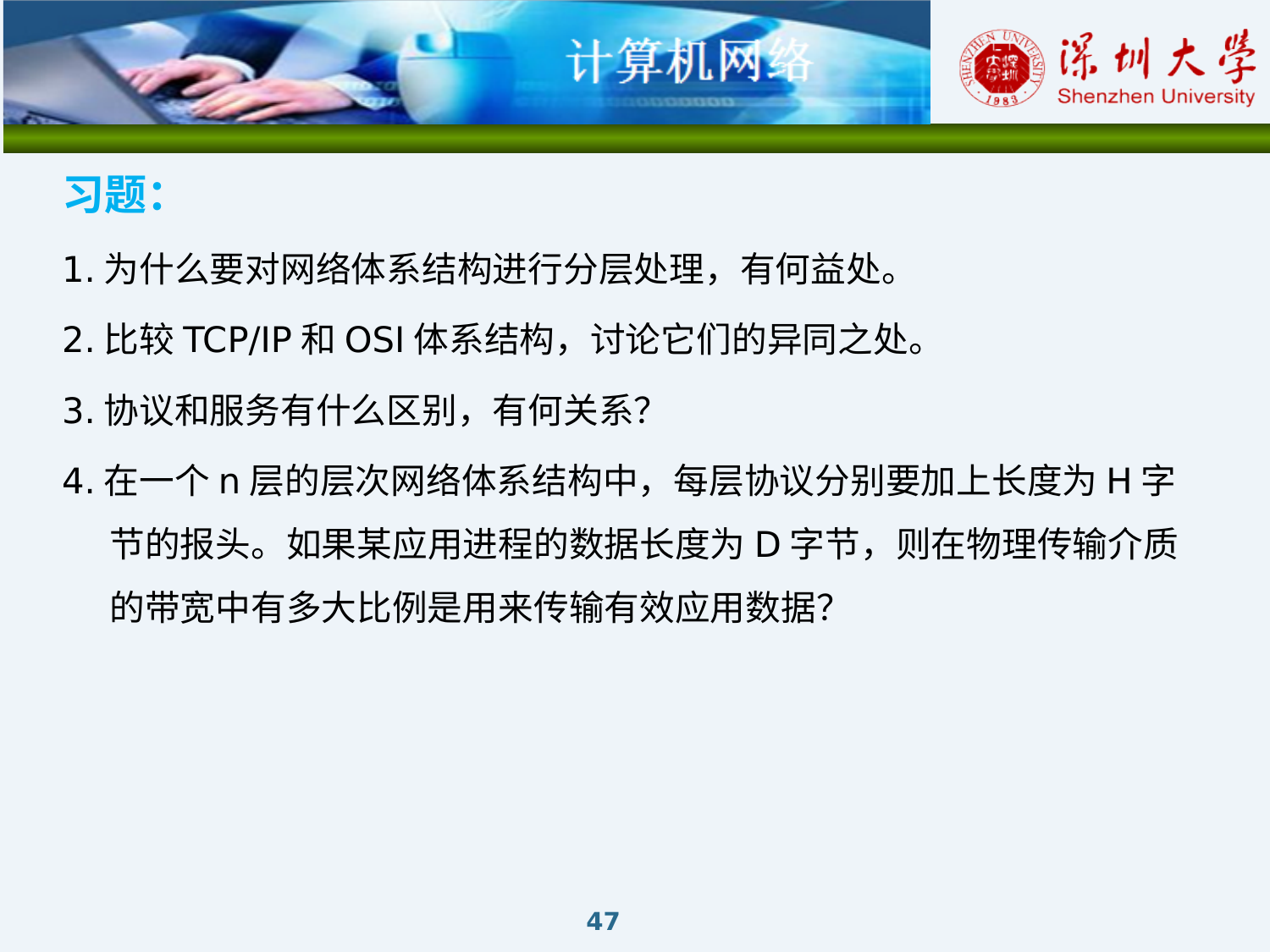

习题：
1.为什么要对网络体系结构进行分层处理，有何益处。
2.比较TCP/IP和OSI体系结构，讨论它们的异同之处。
3.协议和服务有什么区别，有何关系？
4.在一个n层的层次网络体系结构中，每层协议分别要加上长度为H字节的报头。如果某应用进程的数据长度为D字节，则在物理传输介质的带宽中有多大比例是用来传输有效应用数据？
47